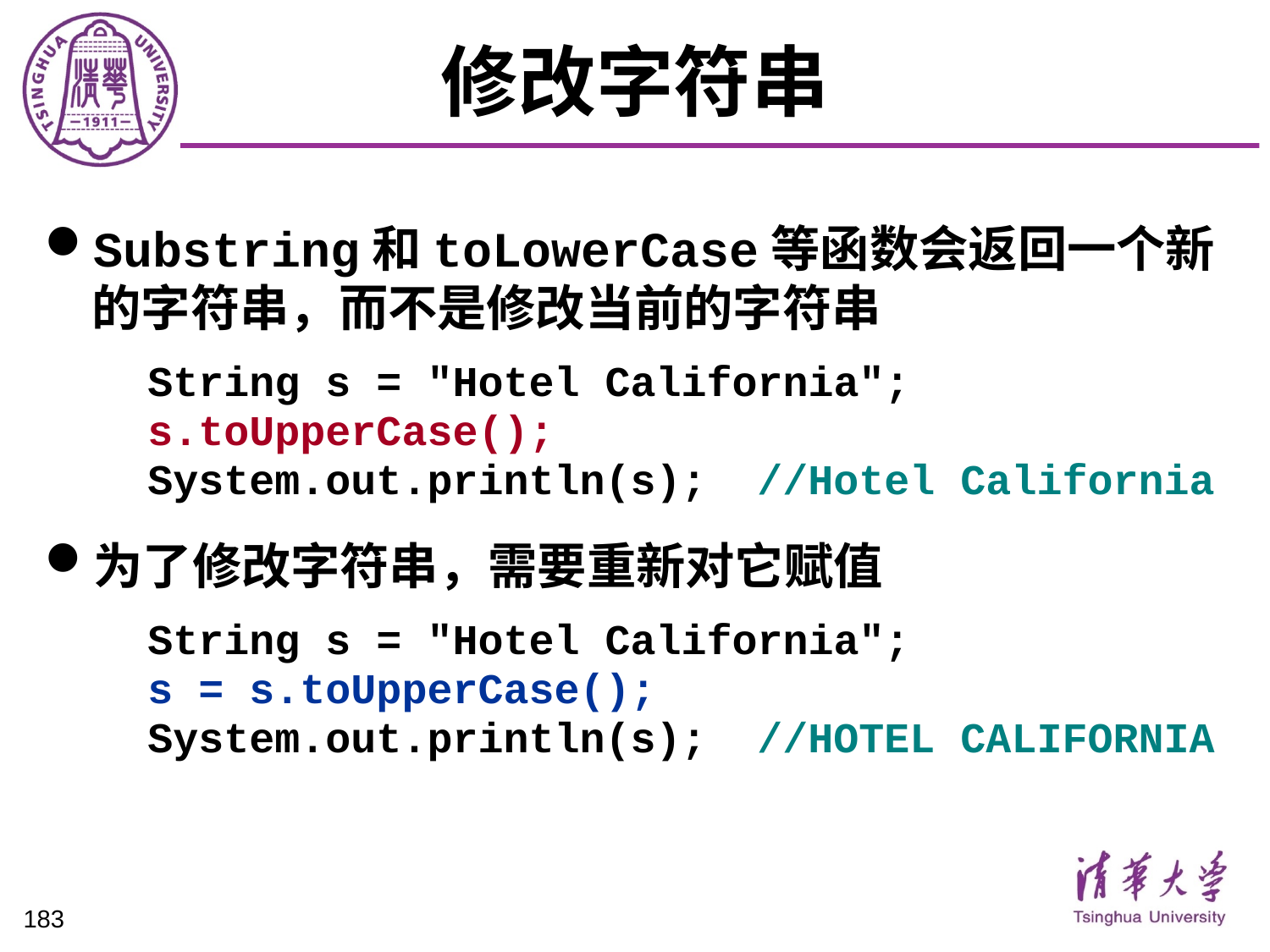

# 修改字符串
Substring和toLowerCase等函数会返回一个新的字符串，而不是修改当前的字符串

	String s = "Hotel California";
	s.toUpperCase();
	System.out.println(s);  //Hotel California
为了修改字符串，需要重新对它赋值

	String s = "Hotel California";
	s = s.toUpperCase();
	System.out.println(s);  //HOTEL CALIFORNIA
183